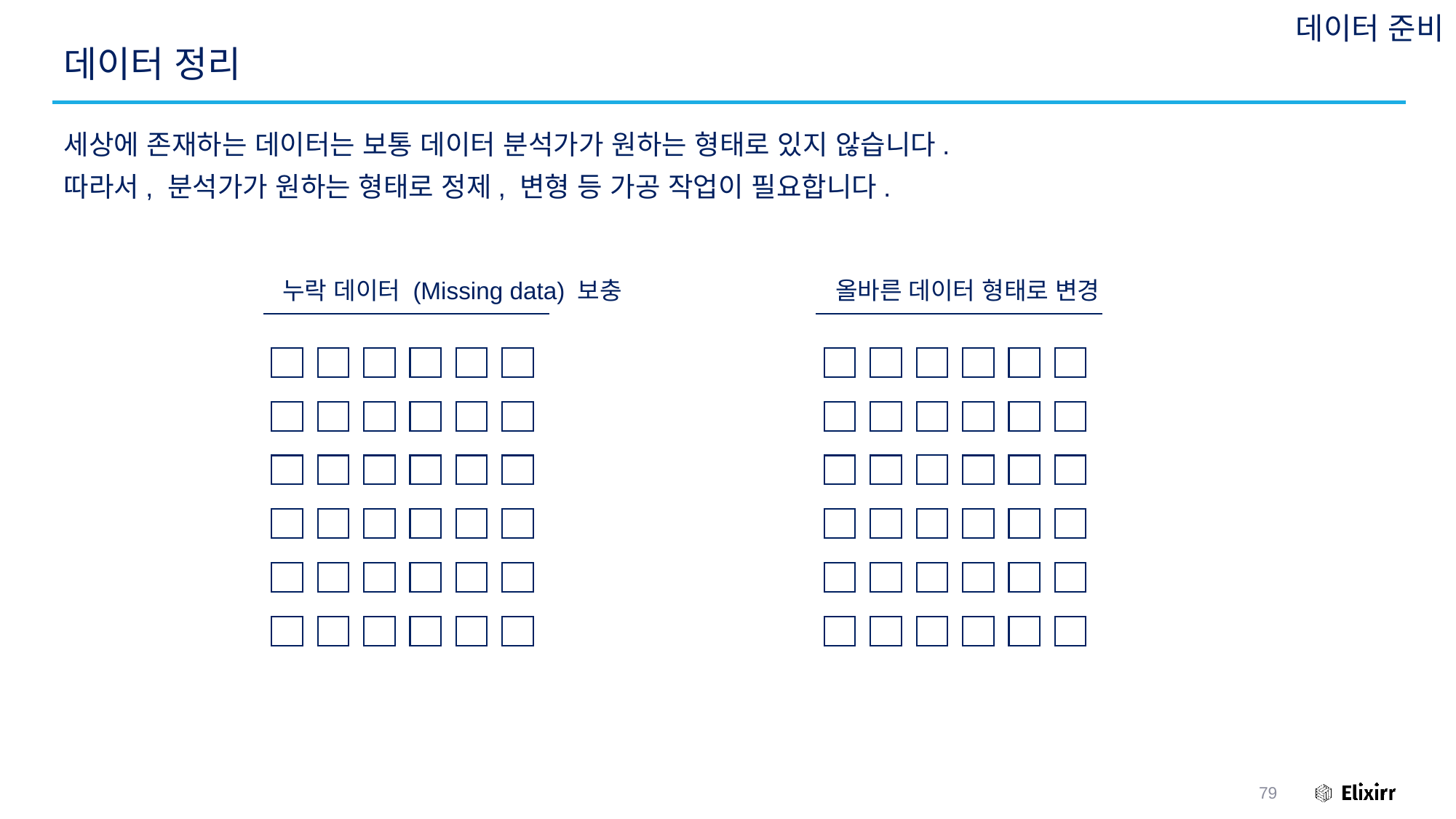

데이터 준비
# 데이터 정리
세상에 존재하는 데이터는 보통 데이터 분석가가 원하는 형태로 있지 않습니다.
따라서, 분석가가 원하는 형태로 정제, 변형 등 가공 작업이 필요합니다.
누락 데이터 (Missing data) 보충
올바른 데이터 형태로 변경

79